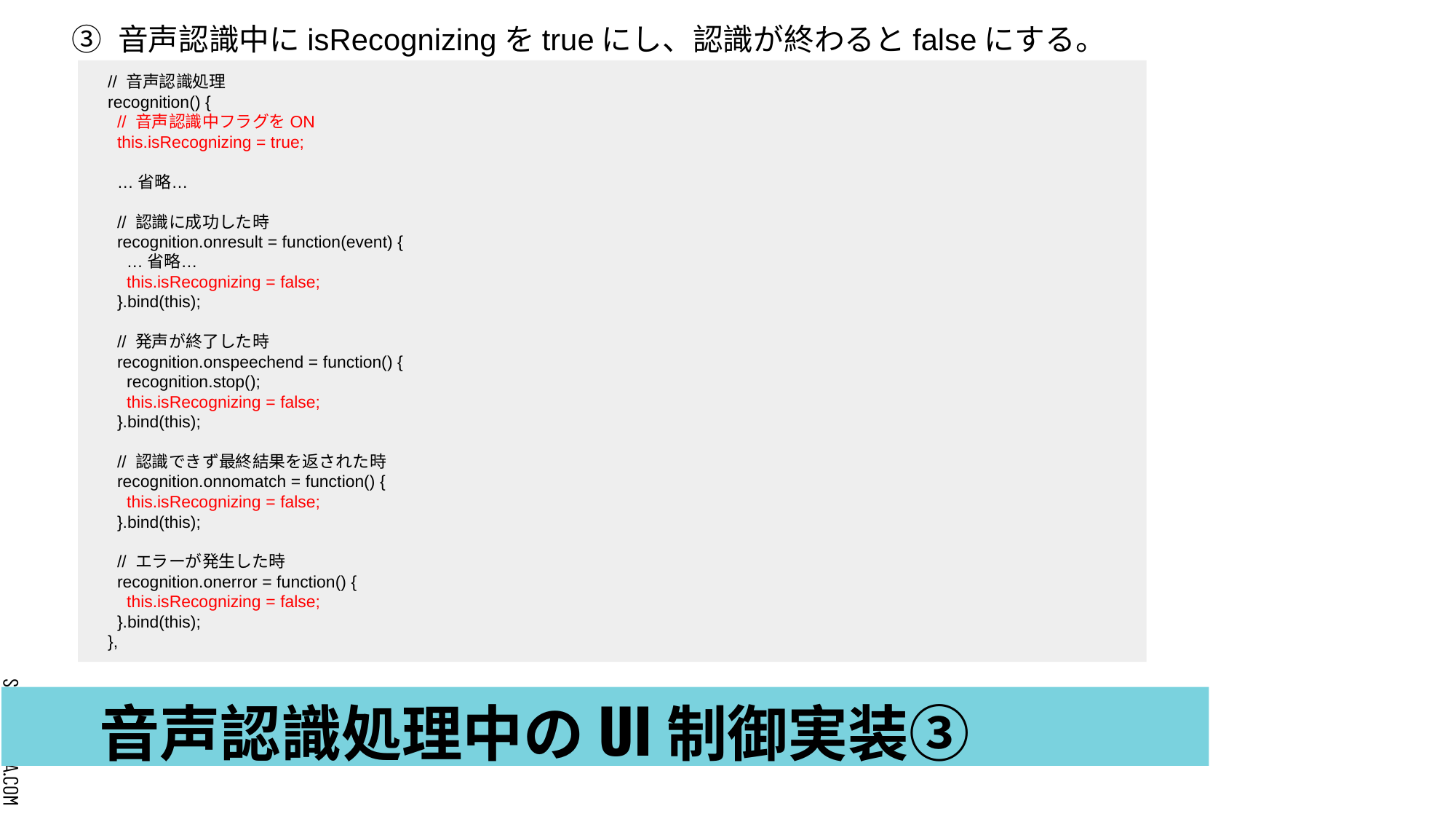

③ 音声認識中にisRecognizingをtrueにし、認識が終わるとfalseにする。
    // 音声認識処理
    recognition() {
      // 音声認識中フラグをON
      this.isRecognizing = true;

      …省略…

      // 認識に成功した時
      recognition.onresult = function(event) {
        …省略…
        this.isRecognizing = false;
      }.bind(this);

      // 発声が終了した時
      recognition.onspeechend = function() {
        recognition.stop();
        this.isRecognizing = false;
      }.bind(this);

      // 認識できず最終結果を返された時
      recognition.onnomatch = function() {
        this.isRecognizing = false;
      }.bind(this);

      // エラーが発生した時
      recognition.onerror = function() {
        this.isRecognizing = false;
      }.bind(this);
    },
# 音声認識処理中のUI制御実装③